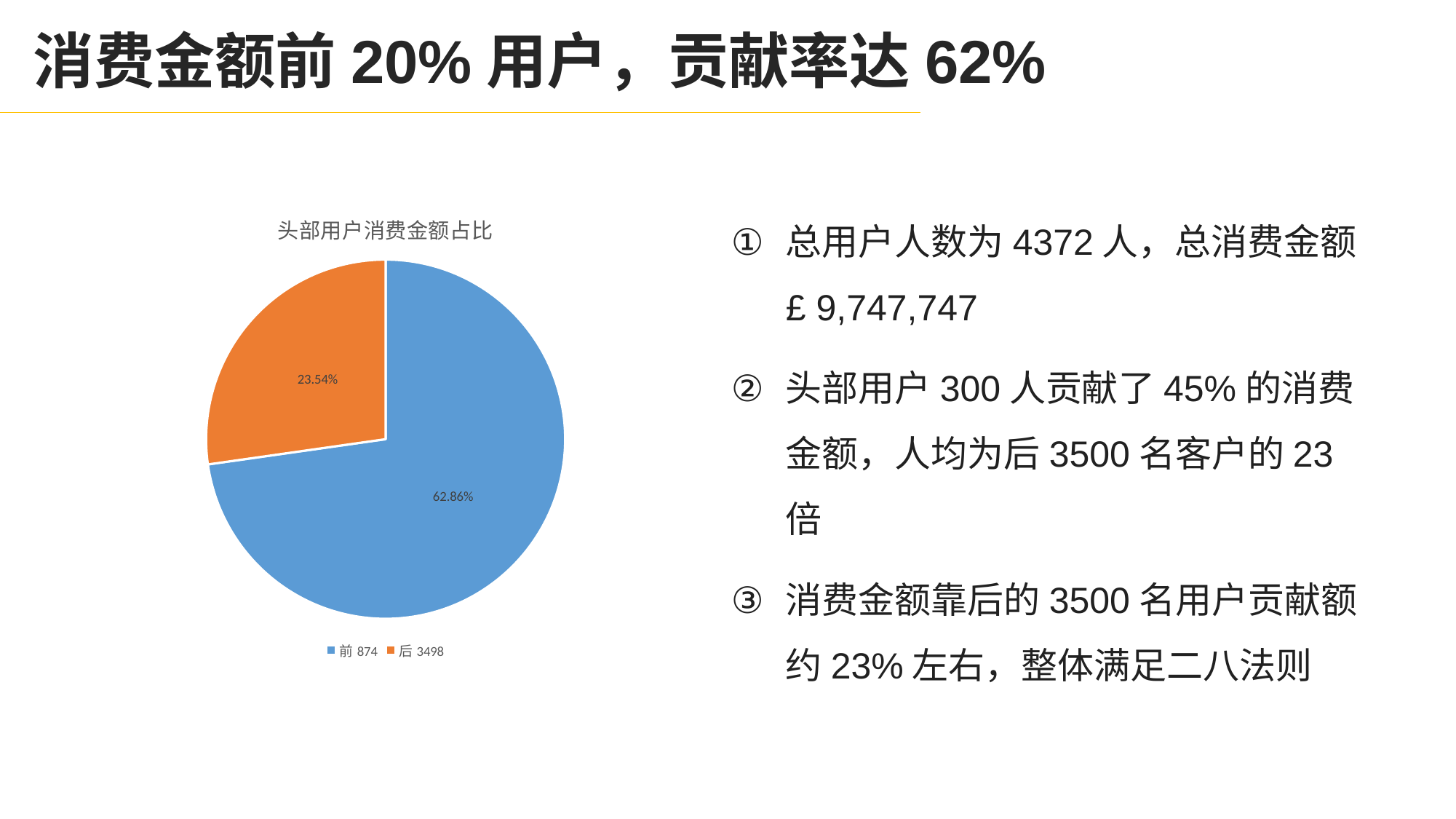

消费金额前20%用户，贡献率达62%

### Chart:

| Category | 头部用户消费金额占比 |
|---|---|
| 前874 | 0.628592 |
| 后3498 | 0.235432 |
总用户人数为4372人，总消费金额 £ 9,747,747
头部用户300人贡献了45%的消费金额，人均为后3500名客户的23倍
消费金额靠后的3500名用户贡献额约23%左右，整体满足二八法则